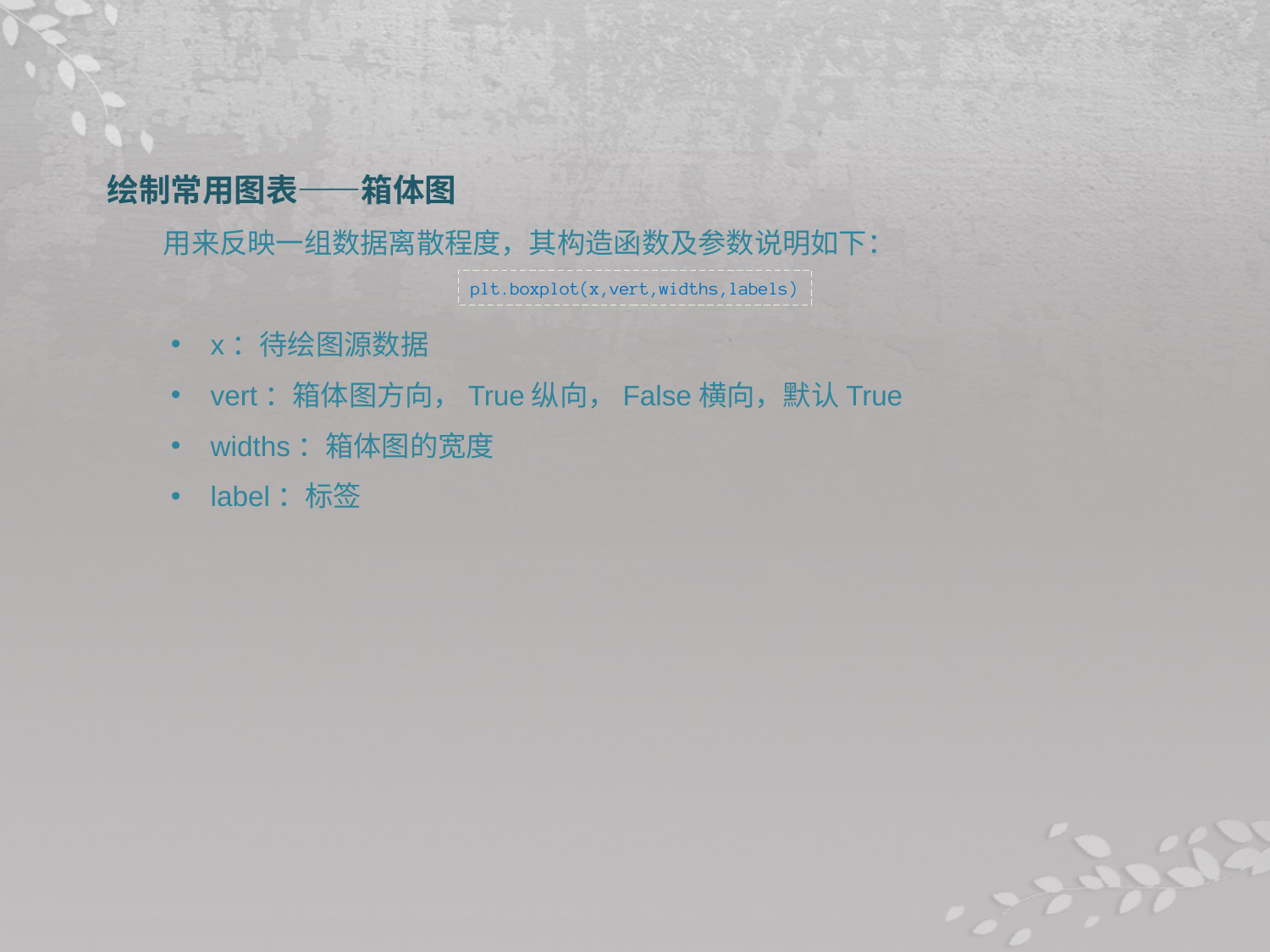

绘制常用图表——箱体图
用来反映一组数据离散程度，其构造函数及参数说明如下：

x：待绘图源数据
vert：箱体图方向，True纵向，False横向，默认True
widths：箱体图的宽度
label：标签
plt.boxplot(x,vert,widths,labels)